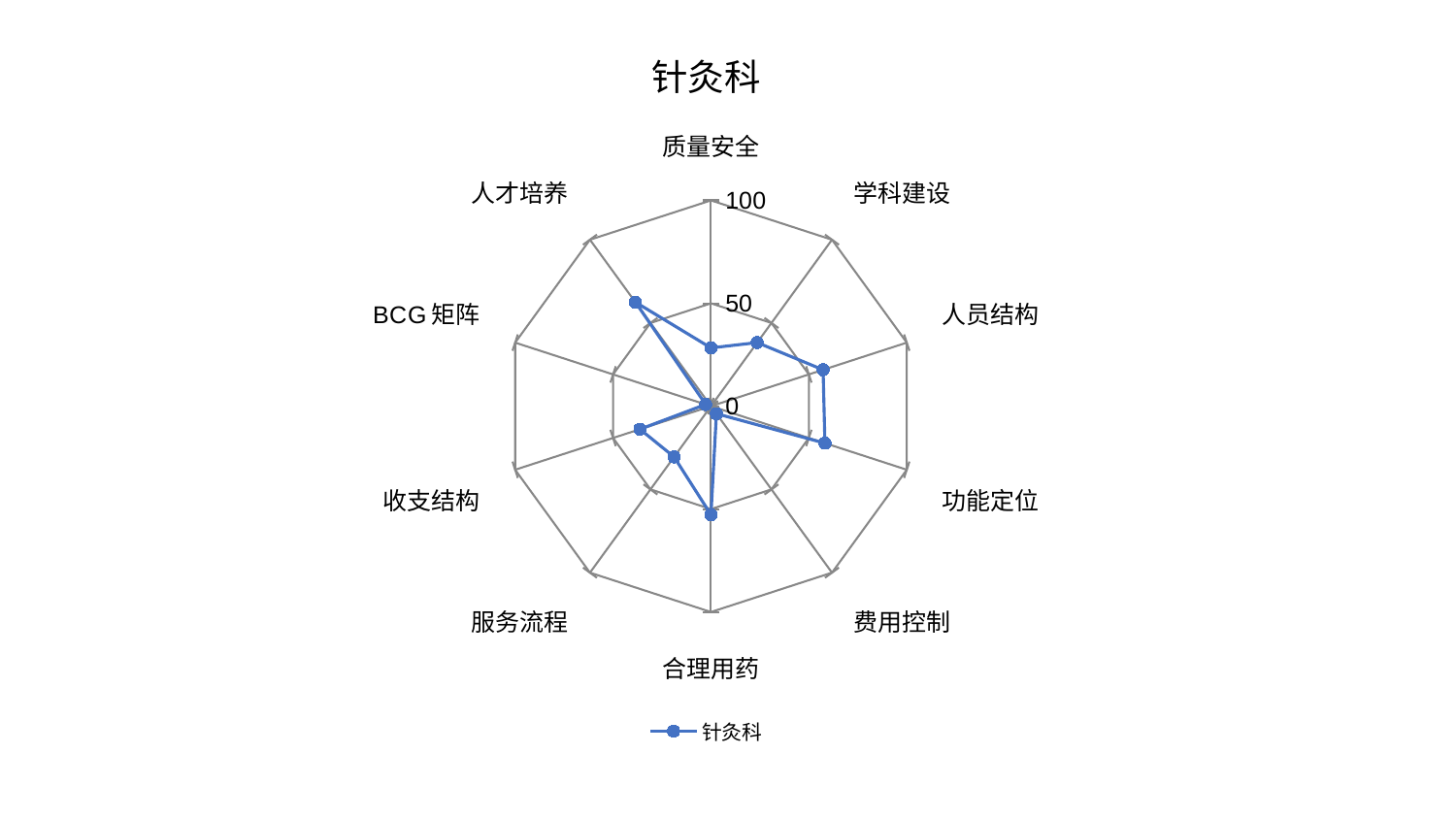

### Chart: 针灸科

| Category | 针灸科 |
|---|---|
| 质量安全 | 28.317378596028767 |
| 学科建设 | 38.21549788810784 |
| 人员结构 | 57.279209112034884 |
| 功能定位 | 58.20988624647264 |
| 费用控制 | 4.531314609248061 |
| 合理用药 | 52.755737340425924 |
| 服务流程 | 30.501636087296358 |
| 收支结构 | 36.2969112642966 |
| BCG矩阵 | 2.719390939598586 |
| 人才培养 | 62.500782727608396 |
101